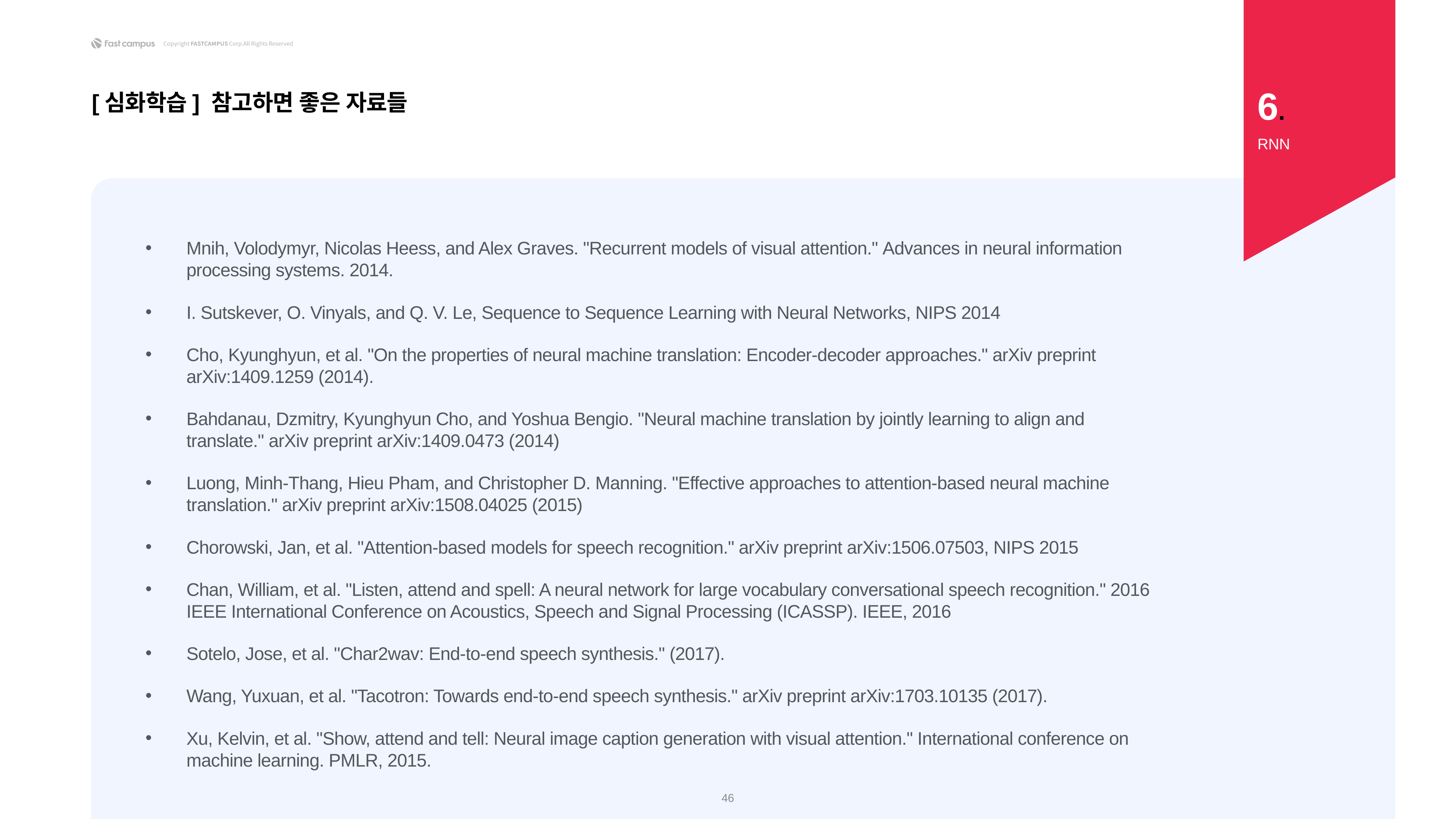

6.
[심화학습] 참고하면 좋은 자료들
RNN
Mnih, Volodymyr, Nicolas Heess, and Alex Graves. "Recurrent models of visual attention." Advances in neural information processing systems. 2014.
I. Sutskever, O. Vinyals, and Q. V. Le, Sequence to Sequence Learning with Neural Networks, NIPS 2014
Cho, Kyunghyun, et al. "On the properties of neural machine translation: Encoder-decoder approaches." arXiv preprint arXiv:1409.1259 (2014).
Bahdanau, Dzmitry, Kyunghyun Cho, and Yoshua Bengio. "Neural machine translation by jointly learning to align and translate." arXiv preprint arXiv:1409.0473 (2014)
Luong, Minh-Thang, Hieu Pham, and Christopher D. Manning. "Effective approaches to attention-based neural machine translation." arXiv preprint arXiv:1508.04025 (2015)
Chorowski, Jan, et al. "Attention-based models for speech recognition." arXiv preprint arXiv:1506.07503, NIPS 2015
Chan, William, et al. "Listen, attend and spell: A neural network for large vocabulary conversational speech recognition." 2016 IEEE International Conference on Acoustics, Speech and Signal Processing (ICASSP). IEEE, 2016
Sotelo, Jose, et al. "Char2wav: End-to-end speech synthesis." (2017).
Wang, Yuxuan, et al. "Tacotron: Towards end-to-end speech synthesis." arXiv preprint arXiv:1703.10135 (2017).
Xu, Kelvin, et al. "Show, attend and tell: Neural image caption generation with visual attention." International conference on machine learning. PMLR, 2015.
46